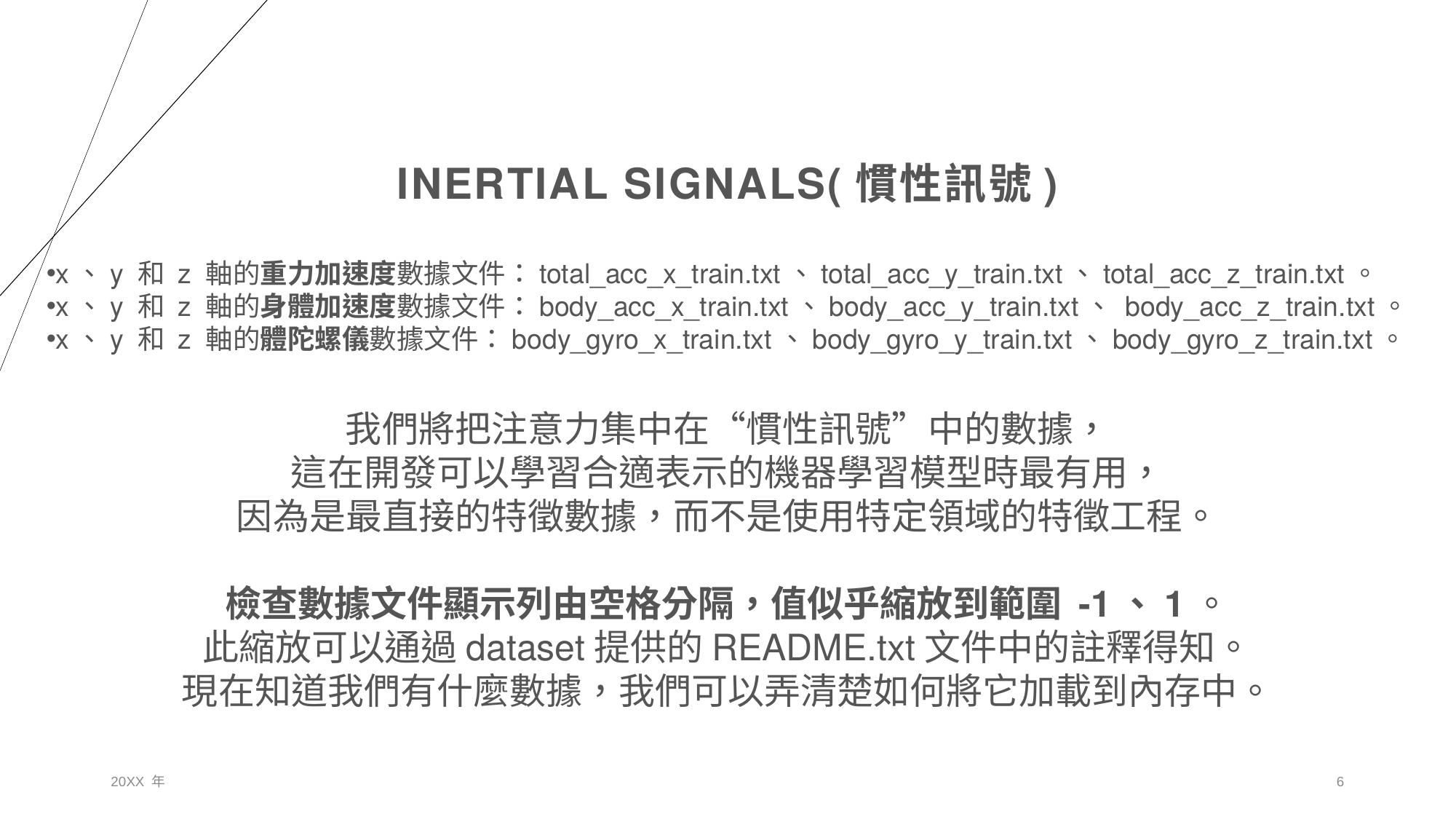

# Inertial Signals(慣性訊號)
x、y 和 z 軸的重力加速度數據文件：total_acc_x_train.txt、total_acc_y_train.txt、total_acc_z_train.txt。
x、y 和 z 軸的身體加速度數據文件：body_acc_x_train.txt、body_acc_y_train.txt、 body_acc_z_train.txt。
x、y 和 z 軸的體陀螺儀數據文件：body_gyro_x_train.txt、body_gyro_y_train.txt、body_gyro_z_train.txt。

我們將把注意力集中在“慣性訊號”中的數據，
這在開發可以學習合適表示的機器學習模型時最有用，
因為是最直接的特徵數據，而不是使用特定領域的特徵工程。

檢查數據文件顯示列由空格分隔，值似乎縮放到範圍 -1、1。
此縮放可以通過dataset提供的README.txt文件中的註釋得知。
現在知道我們有什麼數據，我們可以弄清楚如何將它加載到內存中。

20XX 年
6